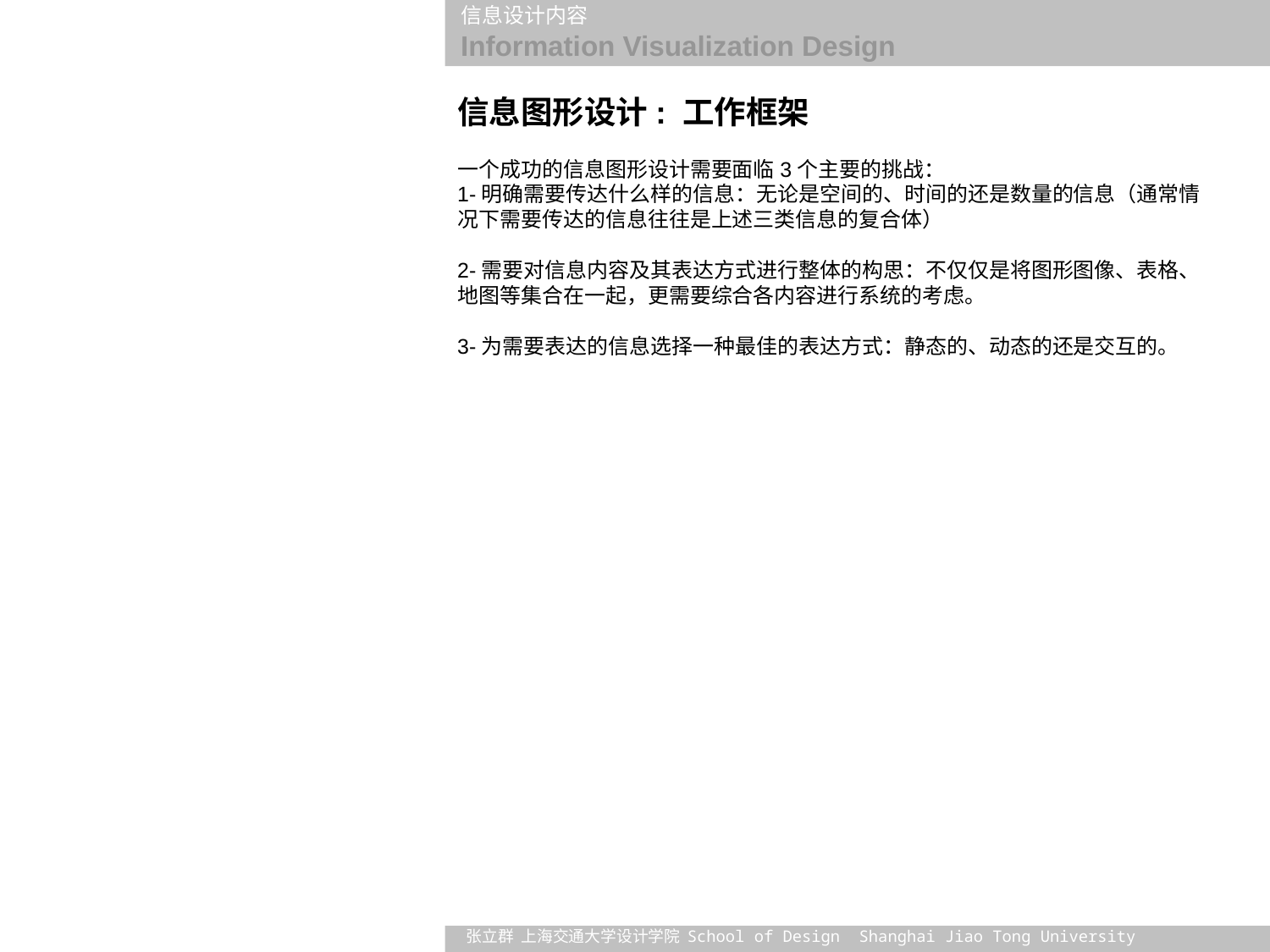

信息图形设计: 工作框架

一个成功的信息图形设计需要面临3个主要的挑战：
1-明确需要传达什么样的信息：无论是空间的、时间的还是数量的信息（通常情况下需要传达的信息往往是上述三类信息的复合体）

2-需要对信息内容及其表达方式进行整体的构思：不仅仅是将图形图像、表格、地图等集合在一起，更需要综合各内容进行系统的考虑。

3-为需要表达的信息选择一种最佳的表达方式：静态的、动态的还是交互的。